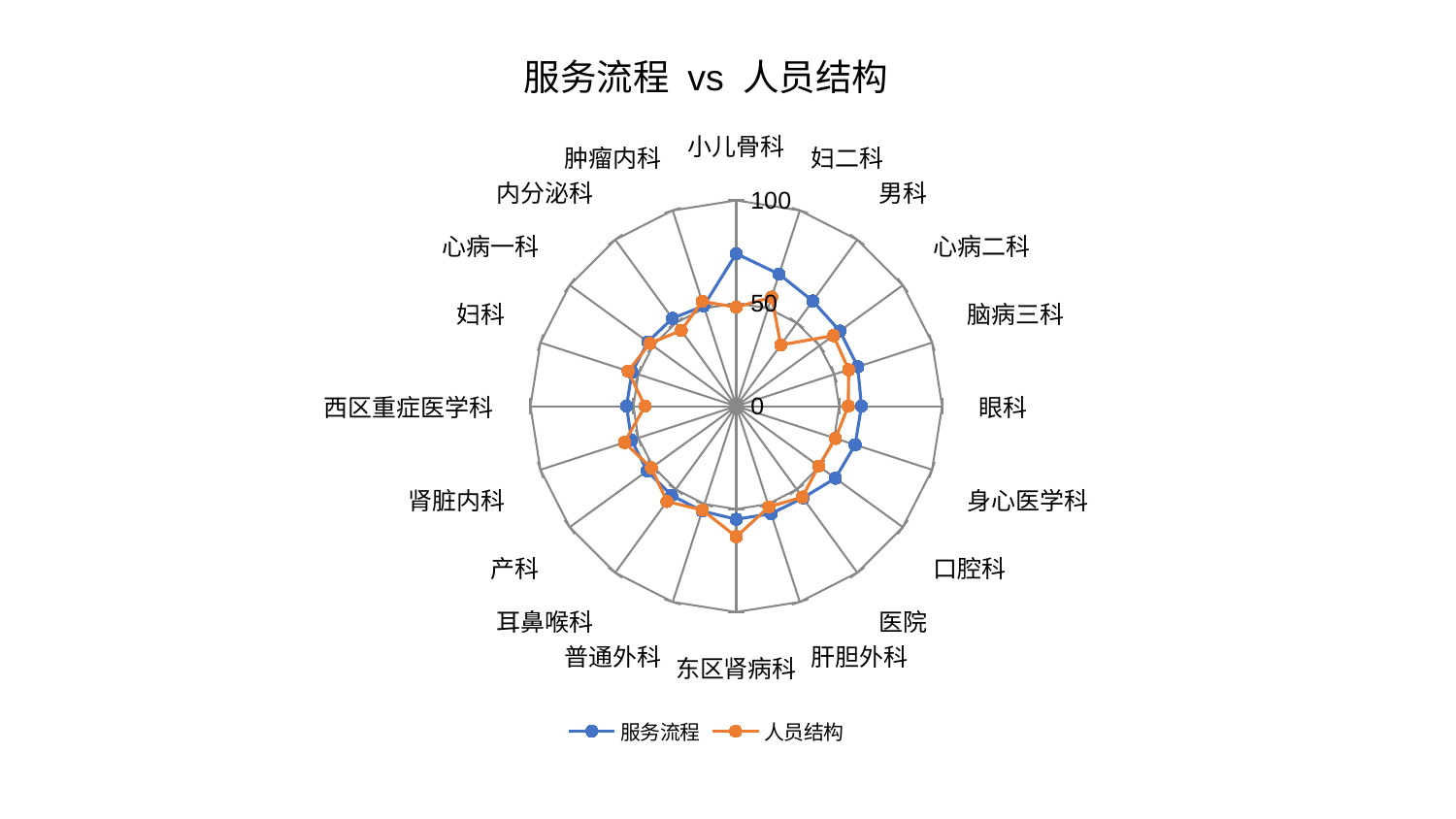

### Chart: 服务流程 vs 人员结构

| Category | 服务流程 | 人员结构 |
|---|---|---|
| 小儿骨科 | 74.14083401355441 | 48.0764113941713 |
| 妇二科 | 67.47077090471318 | 55.708684620313555 |
| 男科 | 63.19929086640925 | 36.81505642581564 |
| 心病二科 | 62.15294932755734 | 58.33588345361002 |
| 脑病三科 | 62.06282744204784 | 57.410505786213804 |
| 眼科 | 60.82759365725351 | 54.417437464368206 |
| 身心医学科 | 60.72508210721912 | 50.673806749340805 |
| 口腔科 | 59.548090373356445 | 49.49610188981284 |
| 医院 | 55.08750570010098 | 54.5853098615259 |
| 肝胆外科 | 54.93924436460026 | 51.441030279124895 |
| 东区肾病科 | 54.931618092149336 | 63.39396727757618 |
| 普通外科 | 53.60099644733454 | 53.11385431430957 |
| 耳鼻喉科 | 53.543426828573864 | 57.24740352574935 |
| 产科 | 53.535702071680845 | 51.008975347568594 |
| 肾脏内科 | 53.470805914791285 | 57.11123690403085 |
| 西区重症医学科 | 53.305734440998926 | 44.33904072687765 |
| 妇科 | 53.275736926263335 | 55.21273318638252 |
| 心病一科 | 53.10329383659775 | 51.90591216914592 |
| 内分泌科 | 52.76700309160686 | 45.52335574499449 |
| 肿瘤内科 | 51.224411274481206 | 53.55808736074791 |
54